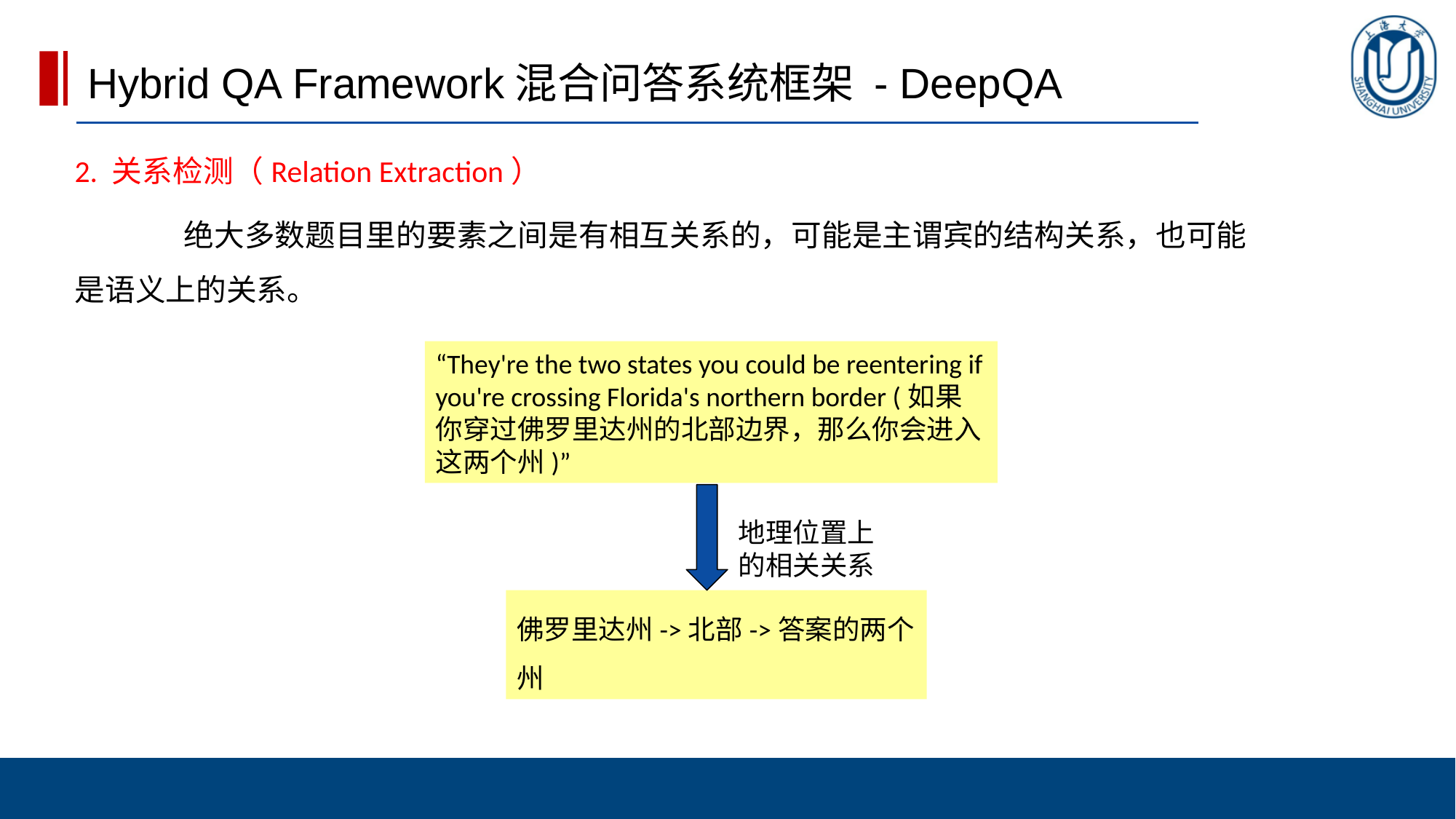

Hybrid QA Framework混合问答系统框架 - DeepQA
2. 关系检测（Relation Extraction）
	绝大多数题目里的要素之间是有相互关系的，可能是主谓宾的结构关系，也可能是语义上的关系。
“They're the two states you could be reentering if you're crossing Florida's northern border (如果你穿过佛罗里达州的北部边界，那么你会进入这两个州)”

地理位置上的相关关系
佛罗里达州->北部->答案的两个州